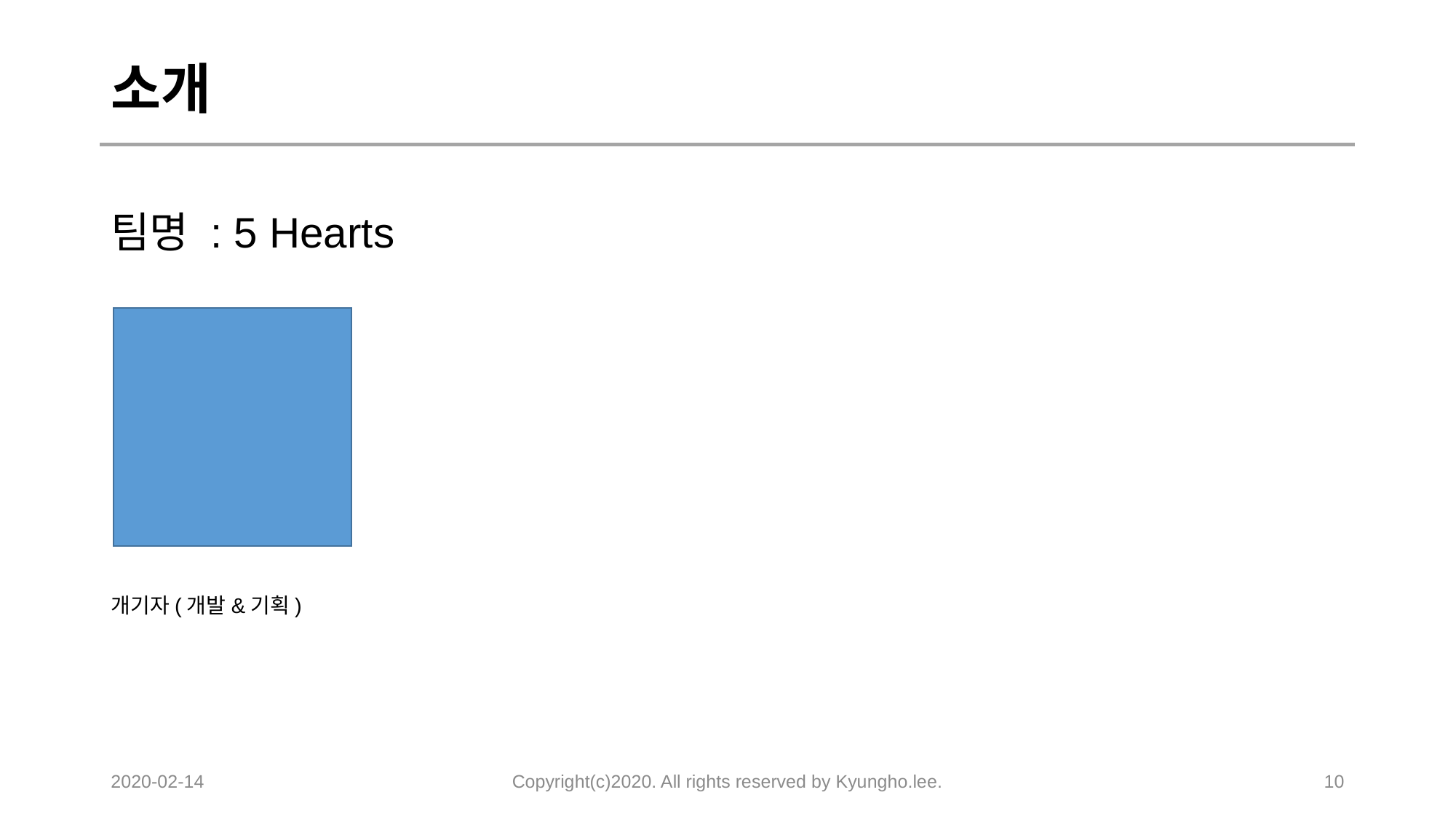

# 소개
팀명 : 5 Hearts

개기자(개발&기획)
2020-02-14
Copyright(c)2020. All rights reserved by Kyungho.lee.
10